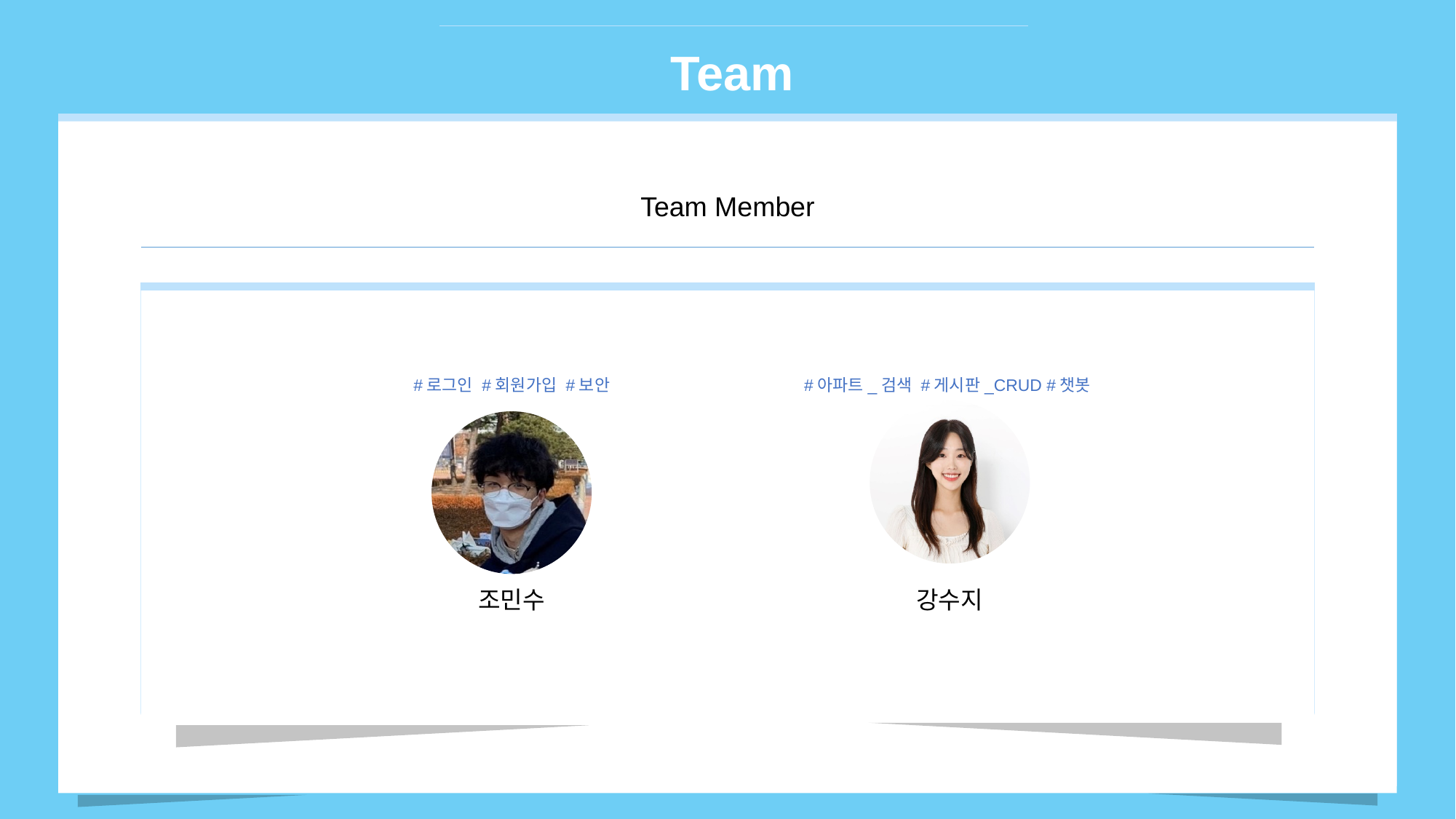

Team

Team Member

#로그인 #회원가입 #보안
#아파트_검색 #게시판_CRUD #챗봇

조민수
강수지